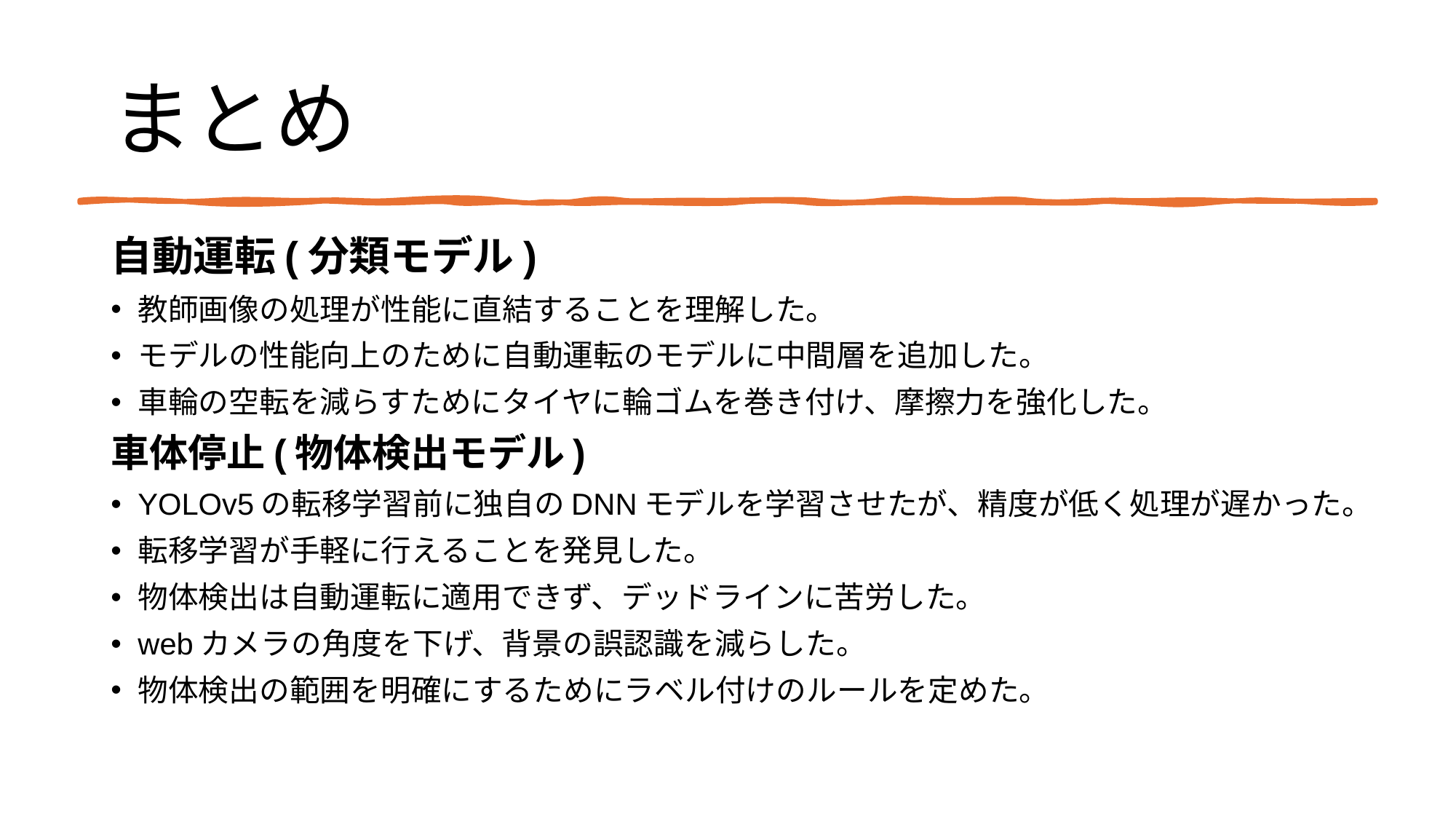

# まとめ

自動運転(分類モデル)
教師画像の処理が性能に直結することを理解した。
モデルの性能向上のために自動運転のモデルに中間層を追加した。
車輪の空転を減らすためにタイヤに輪ゴムを巻き付け、摩擦力を強化した。
車体停止(物体検出モデル)
YOLOv5の転移学習前に独自のDNNモデルを学習させたが、精度が低く処理が遅かった。
転移学習が手軽に行えることを発見した。
物体検出は自動運転に適用できず、デッドラインに苦労した。
webカメラの角度を下げ、背景の誤認識を減らした。
物体検出の範囲を明確にするためにラベル付けのルールを定めた。